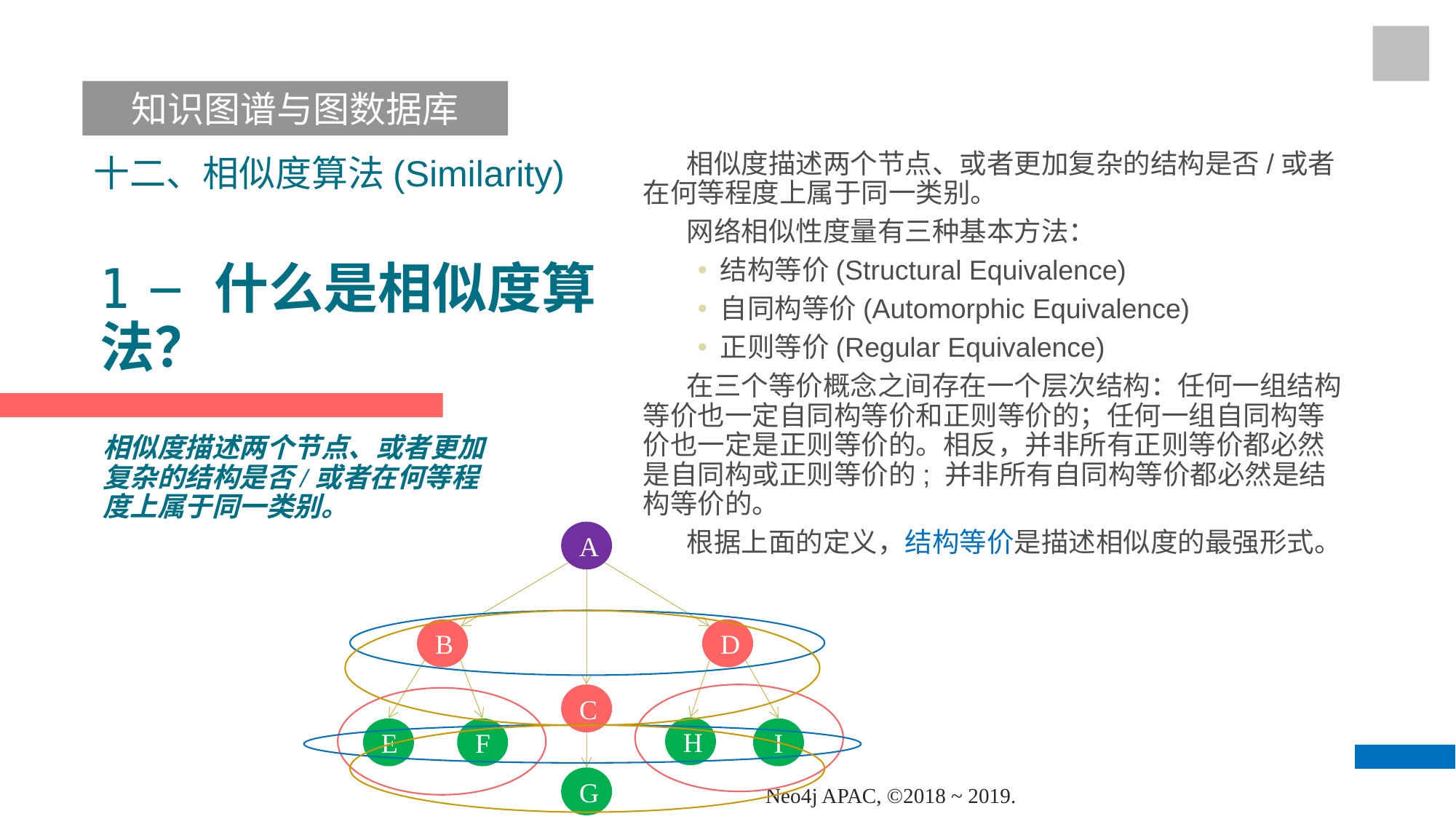

知识图谱与图数据库
十二、相似度算法(Similarity)
      相似度描述两个节点、或者更加复杂的结构是否/或者在何等程度上属于同一类别。
      网络相似性度量有三种基本方法：
 结构等价(Structural Equivalence)
 自同构等价(Automorphic Equivalence)
 正则等价(Regular Equivalence)
      在三个等价概念之间存在一个层次结构：任何一组结构等价也一定自同构等价和正则等价的；任何一组自同构等价也一定是正则等价的。相反，并非所有正则等价都必然是自同构或正则等价的; 并非所有自同构等价都必然是结构等价的。
      根据上面的定义，结构等价是描述相似度的最强形式。

# 1 – 什么是相似度算法？
相似度描述两个节点、或者更加复杂的结构是否/或者在何等程度上属于同一类别。
A

D
B
C

H
E
F
I

G